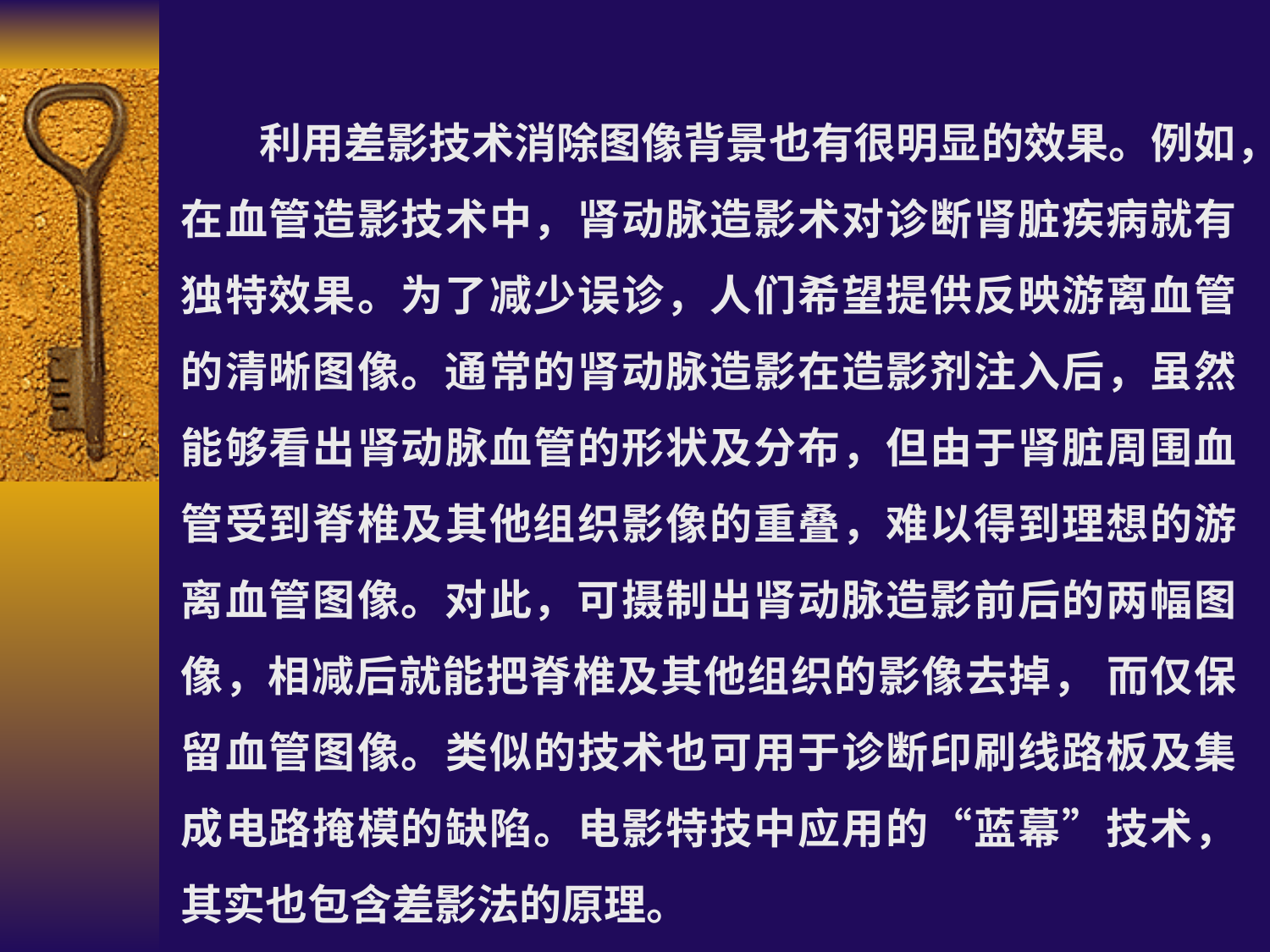

利用差影技术消除图像背景也有很明显的效果。例如，在血管造影技术中，肾动脉造影术对诊断肾脏疾病就有独特效果。为了减少误诊，人们希望提供反映游离血管的清晰图像。通常的肾动脉造影在造影剂注入后，虽然能够看出肾动脉血管的形状及分布，但由于肾脏周围血管受到脊椎及其他组织影像的重叠，难以得到理想的游离血管图像。对此，可摄制出肾动脉造影前后的两幅图像，相减后就能把脊椎及其他组织的影像去掉， 而仅保留血管图像。类似的技术也可用于诊断印刷线路板及集成电路掩模的缺陷。电影特技中应用的“蓝幕”技术，其实也包含差影法的原理。